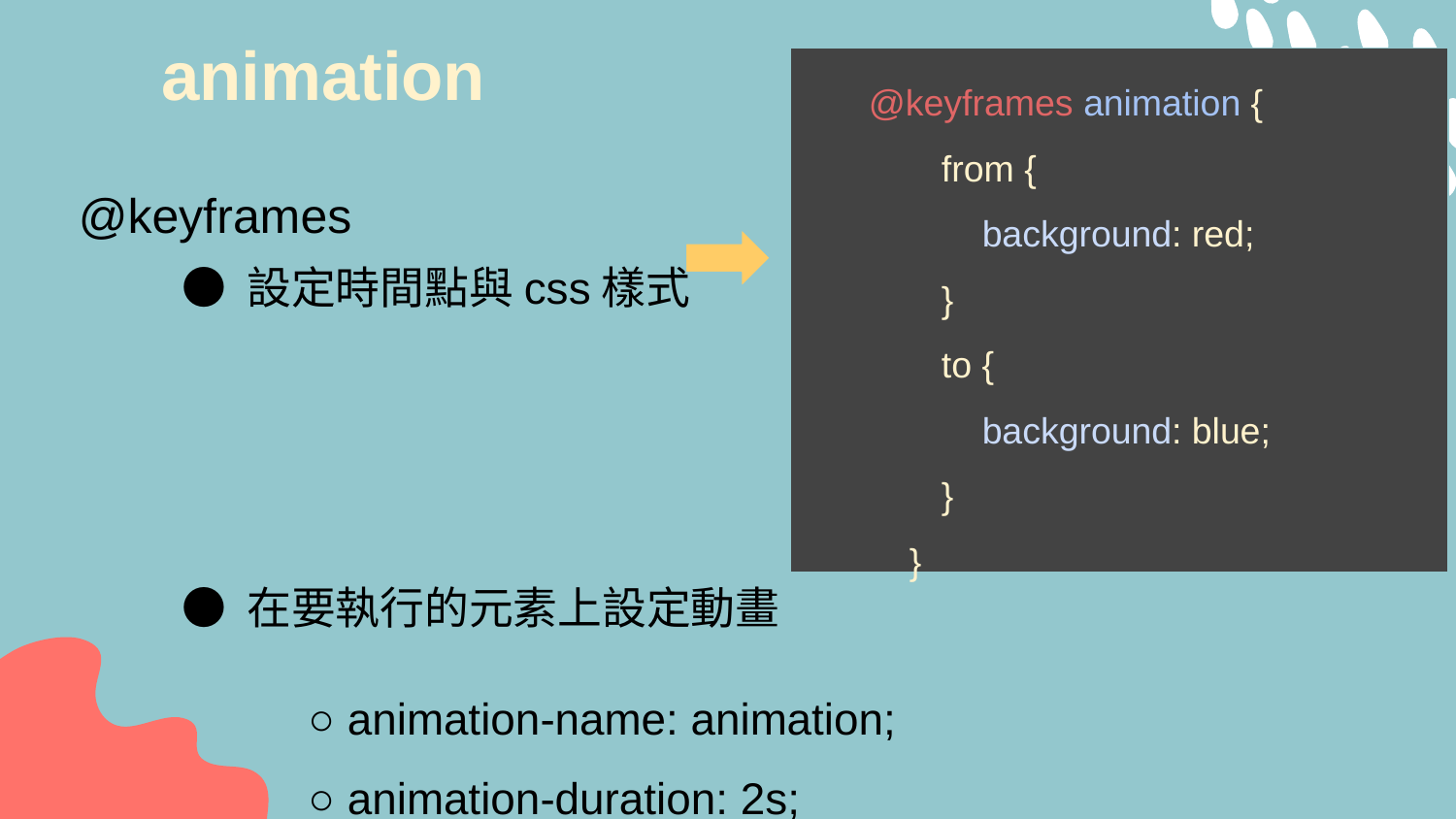

# animation
@keyframes animation {
from {
    background: red;
}
to {
    background: blue;
}
    }

@keyframes
● 設定時間點與css樣式

● 在要執行的元素上設定動畫

○ animation-name: animation;
○ animation-duration: 2s;